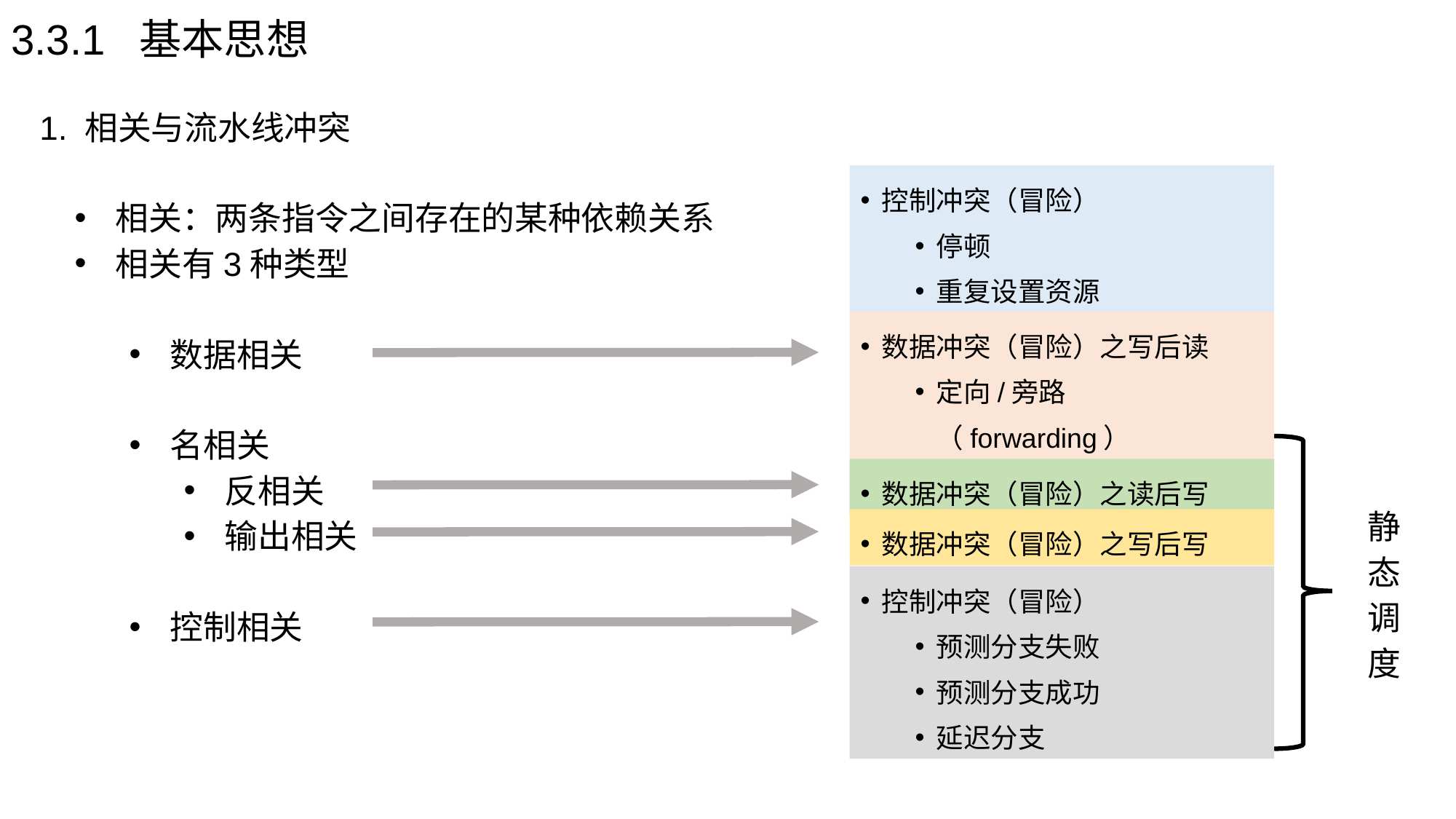

3.3.1  基本思想
1. 相关与流水线冲突

控制冲突（冒险）
停顿
重复设置资源
相关：两条指令之间存在的某种依赖关系
相关有3种类型

数据相关

名相关
反相关
输出相关

控制相关

数据冲突（冒险）之写后读
定向/旁路 （forwarding）
编译器指令调度

数据冲突（冒险）之读后写
静态调度
数据冲突（冒险）之写后写
控制冲突（冒险）
预测分支失败
预测分支成功
延迟分支